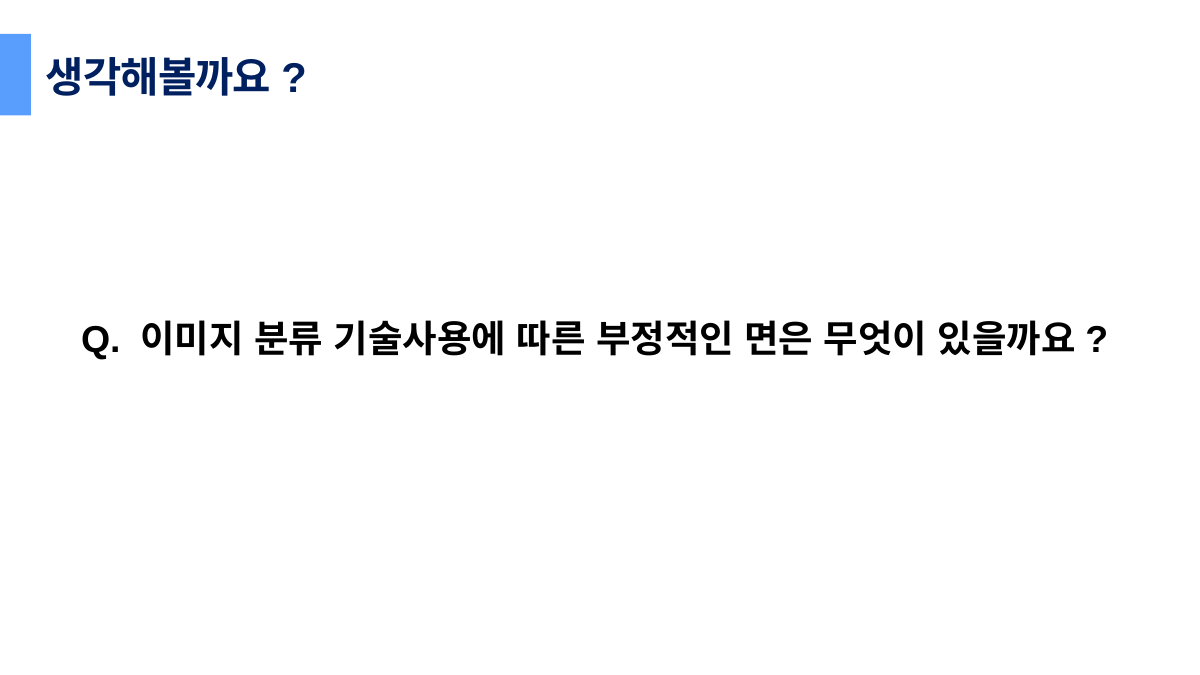

생각해볼까요?
Q. 이미지 분류 기술사용에 따른 부정적인 면은 무엇이 있을까요?